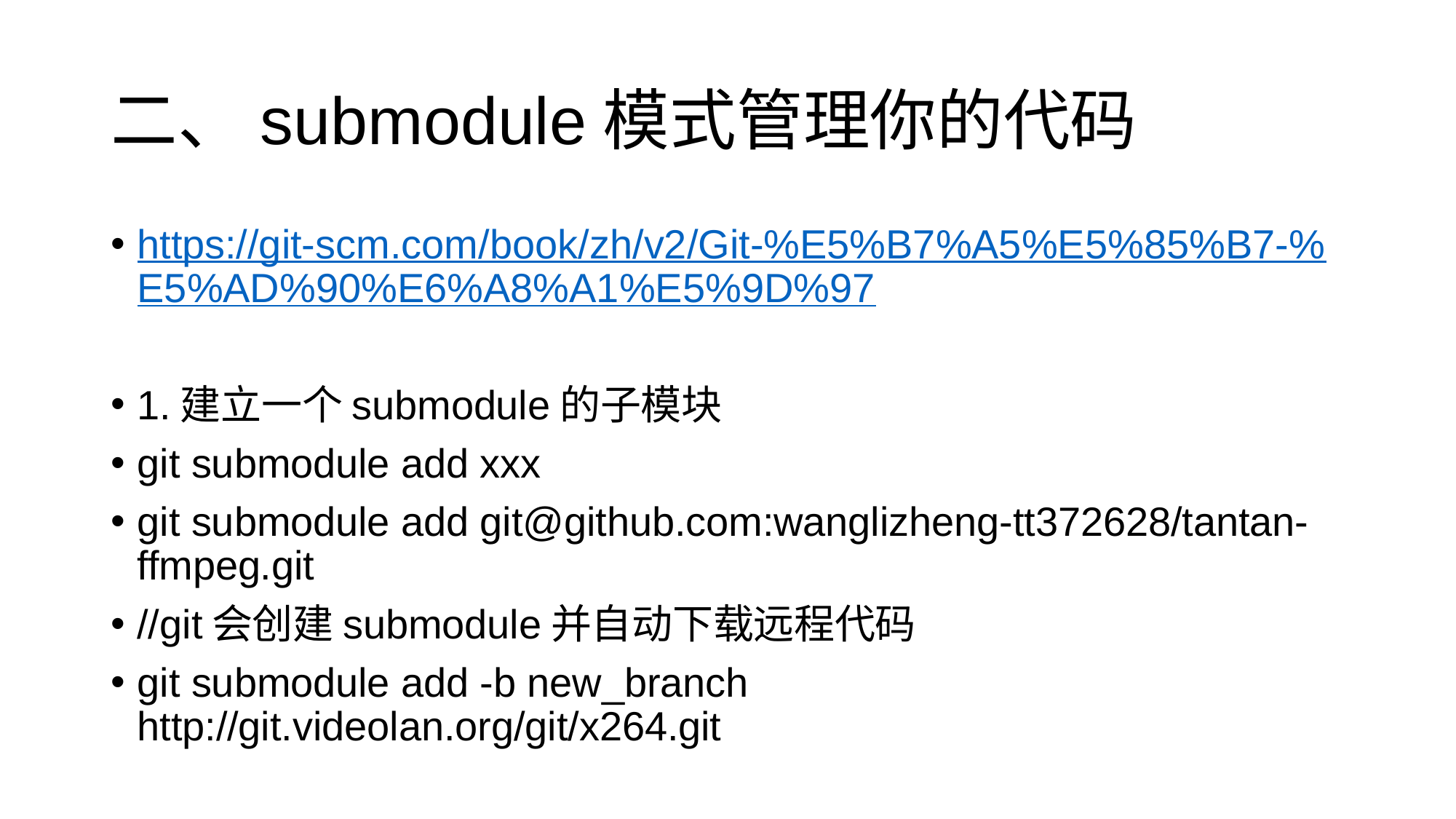

# 二、submodule模式管理你的代码
https://git-scm.com/book/zh/v2/Git-%E5%B7%A5%E5%85%B7-%E5%AD%90%E6%A8%A1%E5%9D%97

1.建立一个submodule的子模块
git submodule add xxx
git submodule add git@github.com:wanglizheng-tt372628/tantan-ffmpeg.git
//git会创建submodule并自动下载远程代码
git submodule add -b new_branch http://git.videolan.org/git/x264.git